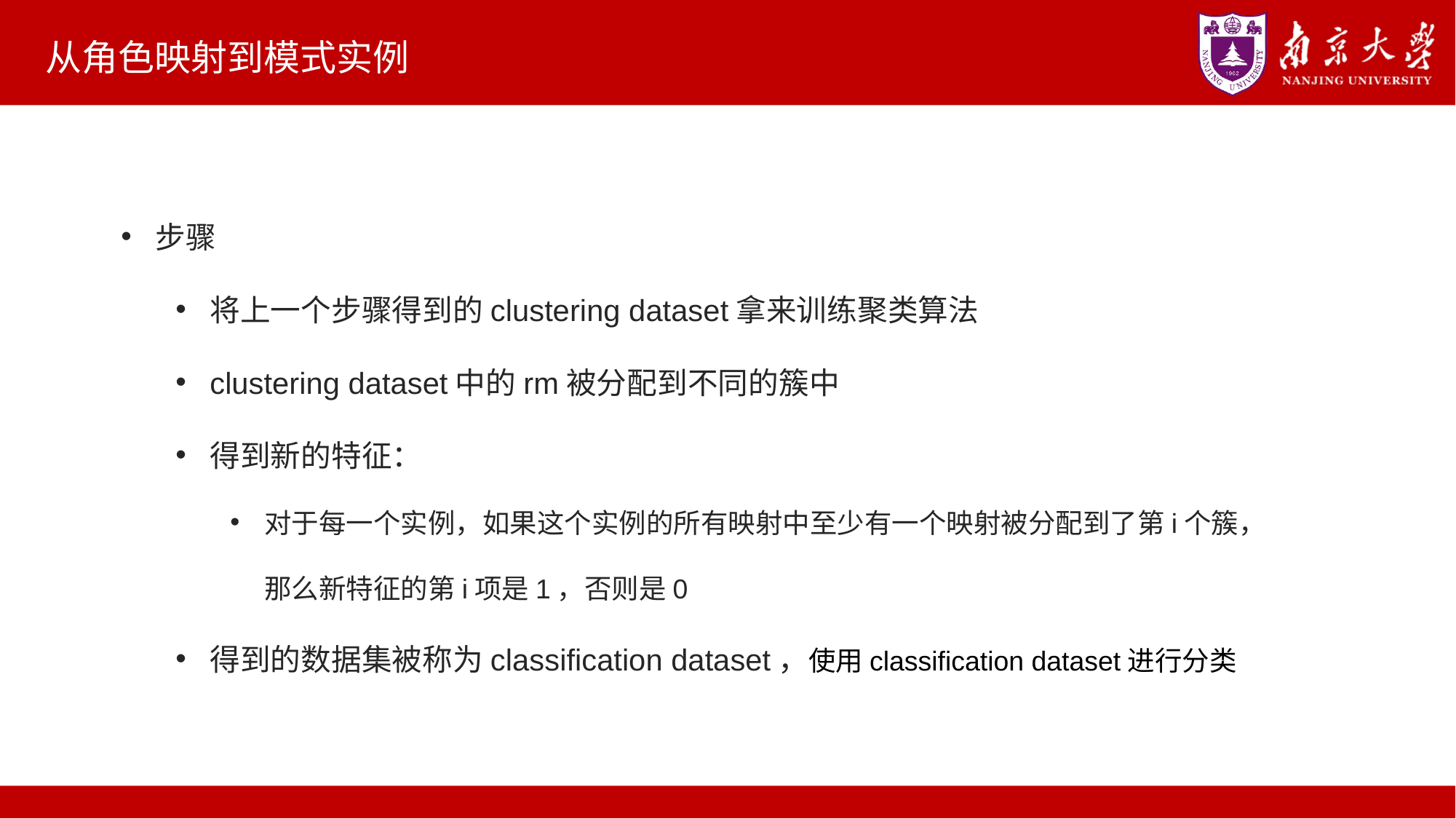

# 从角色映射到模式实例
步骤
将上一个步骤得到的clustering dataset拿来训练聚类算法
clustering dataset中的rm被分配到不同的簇中
得到新的特征：
对于每一个实例，如果这个实例的所有映射中至少有一个映射被分配到了第i个簇，那么新特征的第i项是1，否则是0
得到的数据集被称为classification dataset，使用classification dataset进行分类